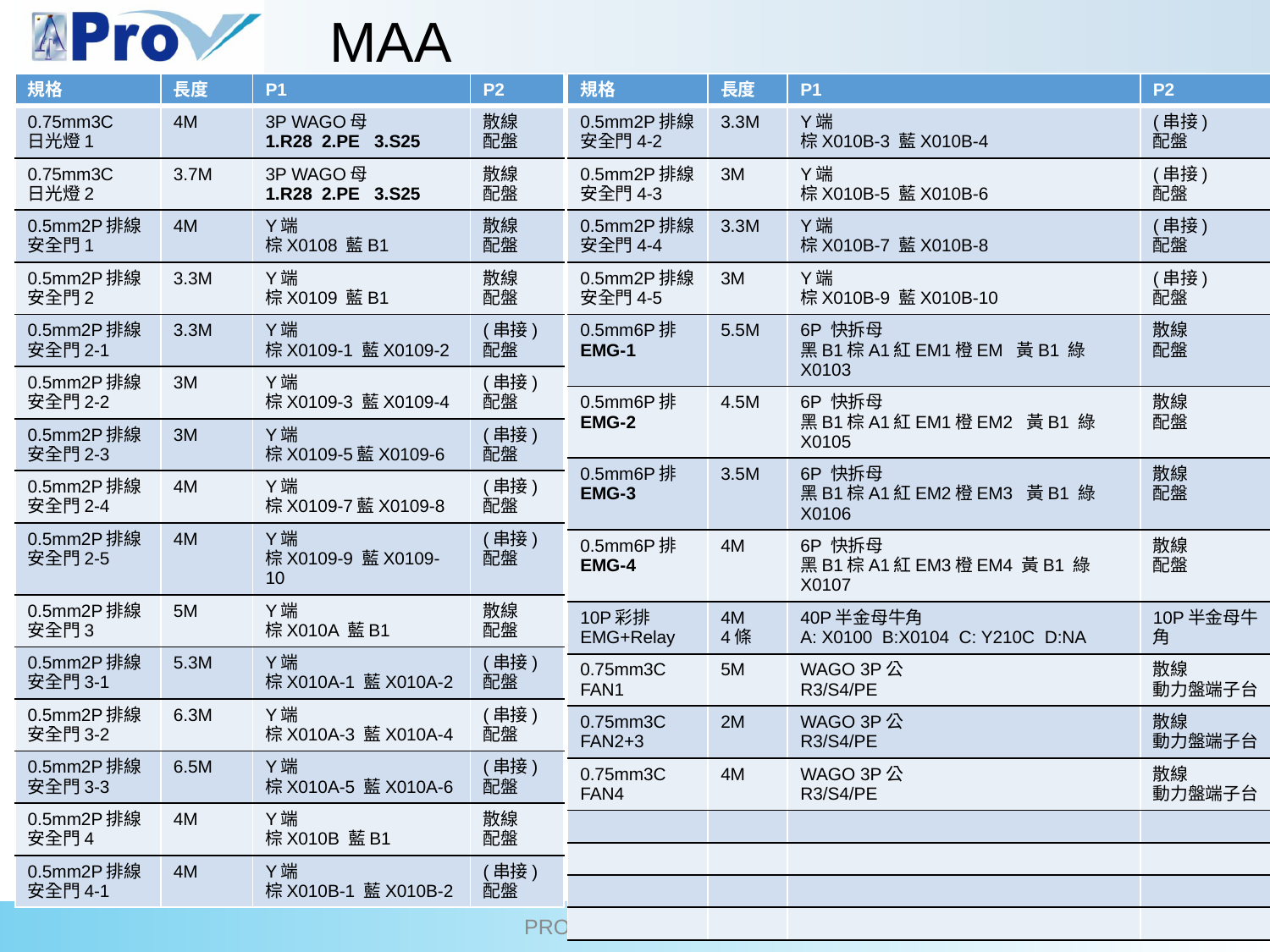

MAA
| 規格 | 長度 | P1 | P2 |
| --- | --- | --- | --- |
| 0.75mm3C 日光燈1 | 4M | 3P WAGO母 1.R28 2.PE 3.S25 | 散線 配盤 |
| 0.75mm3C 日光燈2 | 3.7M | 3P WAGO母 1.R28 2.PE 3.S25 | 散線 配盤 |
| 0.5mm2P排線 安全門1 | 4M | Y端 棕X0108 藍B1 | 散線 配盤 |
| 0.5mm2P排線 安全門2 | 3.3M | Y端 棕X0109 藍B1 | 散線 配盤 |
| 0.5mm2P排線 安全門2-1 | 3.3M | Y端 棕X0109-1 藍X0109-2 | (串接) 配盤 |
| 0.5mm2P排線 安全門2-2 | 3M | Y端 棕X0109-3 藍X0109-4 | (串接) 配盤 |
| 0.5mm2P排線 安全門2-3 | 3M | Y端 棕X0109-5藍X0109-6 | (串接) 配盤 |
| 0.5mm2P排線 安全門2-4 | 4M | Y端 棕X0109-7藍X0109-8 | (串接) 配盤 |
| 0.5mm2P排線 安全門2-5 | 4M | Y端 棕X0109-9 藍X0109-10 | (串接) 配盤 |
| 0.5mm2P排線 安全門3 | 5M | Y端 棕X010A 藍B1 | 散線 配盤 |
| 0.5mm2P排線 安全門3-1 | 5.3M | Y端 棕X010A-1 藍X010A-2 | (串接) 配盤 |
| 0.5mm2P排線 安全門3-2 | 6.3M | Y端 棕X010A-3 藍X010A-4 | (串接) 配盤 |
| 0.5mm2P排線 安全門3-3 | 6.5M | Y端 棕X010A-5 藍X010A-6 | (串接) 配盤 |
| 0.5mm2P排線 安全門4 | 4M | Y端 棕X010B 藍B1 | 散線 配盤 |
| 0.5mm2P排線 安全門4-1 | 4M | Y端 棕X010B-1 藍X010B-2 | (串接) 配盤 |
| 規格 | 長度 | P1 | P2 |
| --- | --- | --- | --- |
| 0.5mm2P排線 安全門4-2 | 3.3M | Y端 棕X010B-3 藍X010B-4 | (串接) 配盤 |
| 0.5mm2P排線 安全門4-3 | 3M | Y端 棕X010B-5 藍X010B-6 | (串接) 配盤 |
| 0.5mm2P排線 安全門4-4 | 3.3M | Y端 棕X010B-7 藍X010B-8 | (串接) 配盤 |
| 0.5mm2P排線 安全門4-5 | 3M | Y端 棕X010B-9 藍X010B-10 | (串接) 配盤 |
| 0.5mm6P排 EMG-1 | 5.5M | 6P 快拆母 黑B1棕A1紅EM1橙EM 黃B1 綠X0103 | 散線 配盤 |
| 0.5mm6P排 EMG-2 | 4.5M | 6P 快拆母 黑B1棕A1紅EM1橙EM2 黃B1 綠X0105 | 散線 配盤 |
| 0.5mm6P排 EMG-3 | 3.5M | 6P 快拆母 黑B1棕A1紅EM2橙EM3 黃B1 綠X0106 | 散線 配盤 |
| 0.5mm6P排 EMG-4 | 4M | 6P 快拆母 黑B1棕A1紅EM3橙EM4 黃B1 綠X0107 | 散線 配盤 |
| 10P彩排 EMG+Relay | 4M 4條 | 40P半金母牛角 A: X0100 B:X0104 C: Y210C D:NA | 10P半金母牛角 |
| 0.75mm3C FAN1 | 5M | WAGO 3P公 R3/S4/PE | 散線 動力盤端子台 |
| 0.75mm3C FAN2+3 | 2M | WAGO 3P公 R3/S4/PE | 散線 動力盤端子台 |
| 0.75mm3C FAN4 | 4M | WAGO 3P公 R3/S4/PE | 散線 動力盤端子台 |
|  |  |  |  |
|  |  |  |  |
|  |  |  |  |
|  |  |  |  |